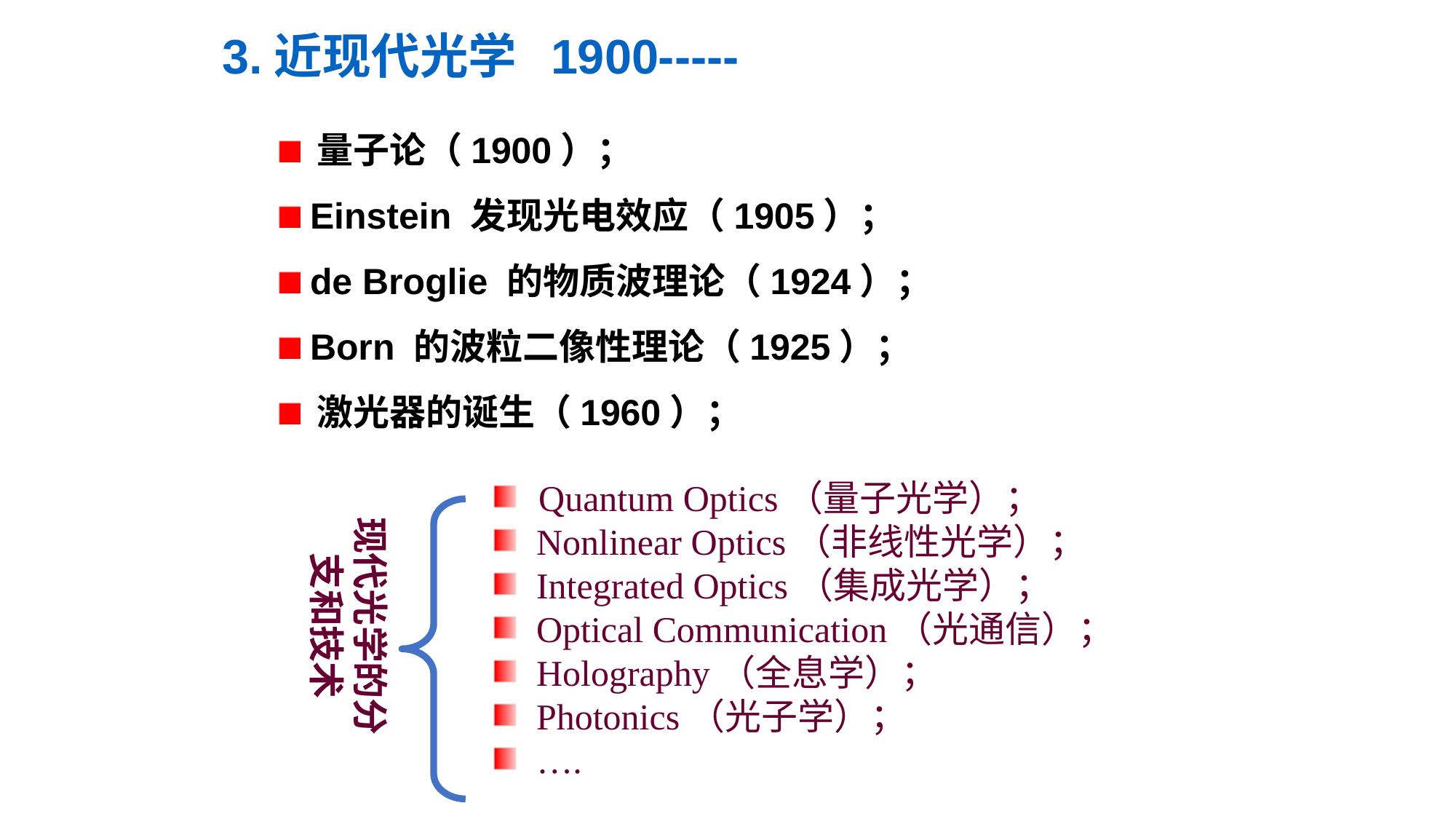

3.近现代光学  1900-----
 量子论（1900）；
 Einstein 发现光电效应（1905）；
 de Broglie 的物质波理论（1924）；
 Born 的波粒二像性理论（1925）；
 激光器的诞生（1960）；
  Quantum Optics（量子光学）；
  Nonlinear Optics（非线性光学）；
  Integrated Optics（集成光学）；
  Optical Communication（光通信）；
  Holography（全息学）；
  Photonics（光子学）；
  ….
现代光学的分支和技术